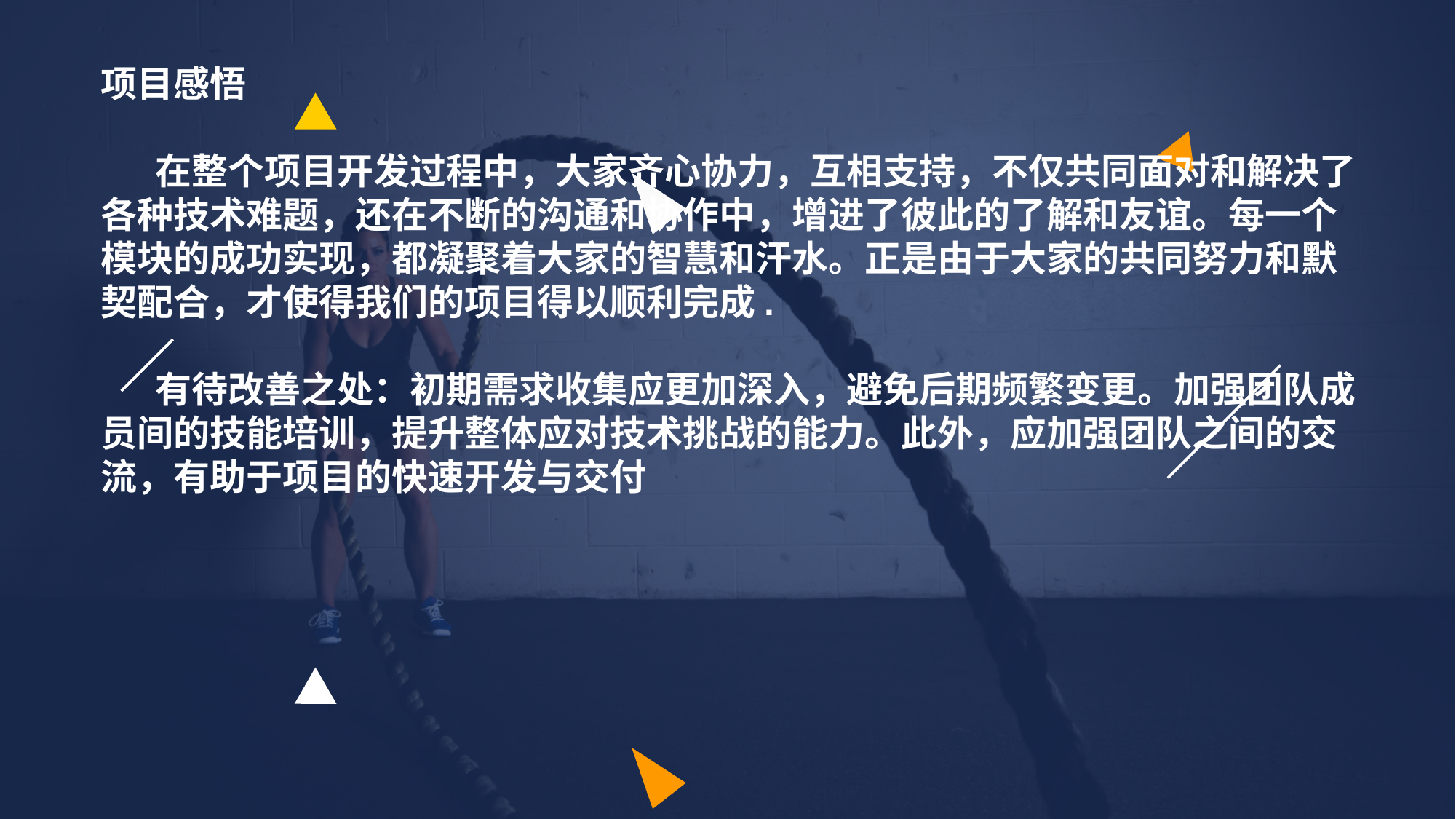

项目感悟

在整个项目开发过程中，大家齐心协力，互相支持，不仅共同面对和解决了各种技术难题，还在不断的沟通和协作中，增进了彼此的了解和友谊。每一个模块的成功实现，都凝聚着大家的智慧和汗水。正是由于大家的共同努力和默契配合，才使得我们的项目得以顺利完成.

有待改善之处：初期需求收集应更加深入，避免后期频繁变更。加强团队成员间的技能培训，提升整体应对技术挑战的能力。此外，应加强团队之间的交流，有助于项目的快速开发与交付